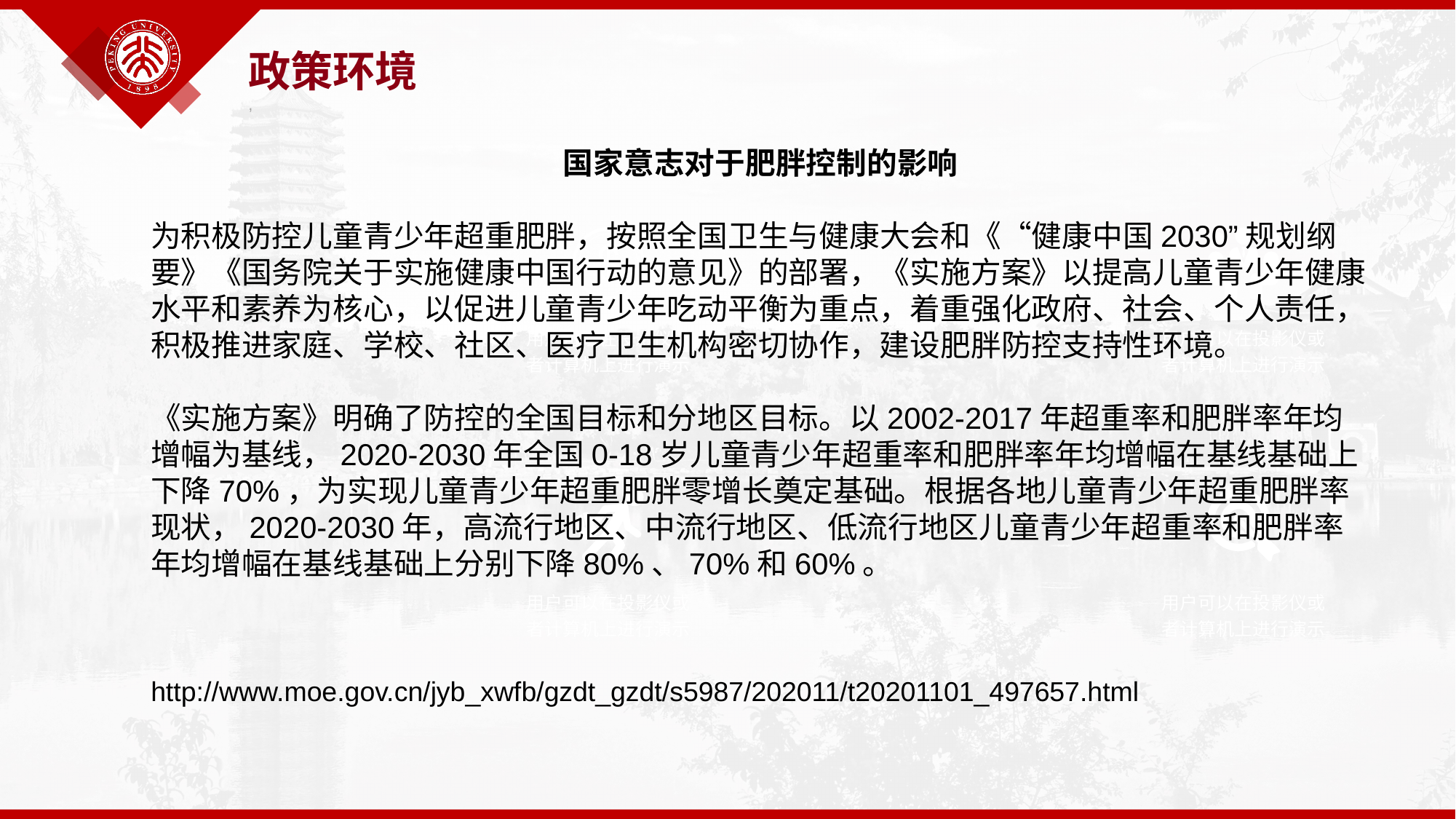

政策环境
,
国家意志对于肥胖控制的影响

为积极防控儿童青少年超重肥胖，按照全国卫生与健康大会和《“健康中国2030”规划纲要》《国务院关于实施健康中国行动的意见》的部署，《实施方案》以提高儿童青少年健康水平和素养为核心，以促进儿童青少年吃动平衡为重点，着重强化政府、社会、个人责任，积极推进家庭、学校、社区、医疗卫生机构密切协作，建设肥胖防控支持性环境。

《实施方案》明确了防控的全国目标和分地区目标。以2002-2017年超重率和肥胖率年均增幅为基线，2020-2030年全国0-18岁儿童青少年超重率和肥胖率年均增幅在基线基础上下降70%，为实现儿童青少年超重肥胖零增长奠定基础。根据各地儿童青少年超重肥胖率现状，2020-2030年，高流行地区、中流行地区、低流行地区儿童青少年超重率和肥胖率年均增幅在基线基础上分别下降80%、70%和60%。

用户可以在投影仪或者计算机上进行演示
用户可以在投影仪或者计算机上进行演示

用户可以在投影仪或者计算机上进行演示
用户可以在投影仪或者计算机上进行演示
http://www.moe.gov.cn/jyb_xwfb/gzdt_gzdt/s5987/202011/t20201101_497657.html